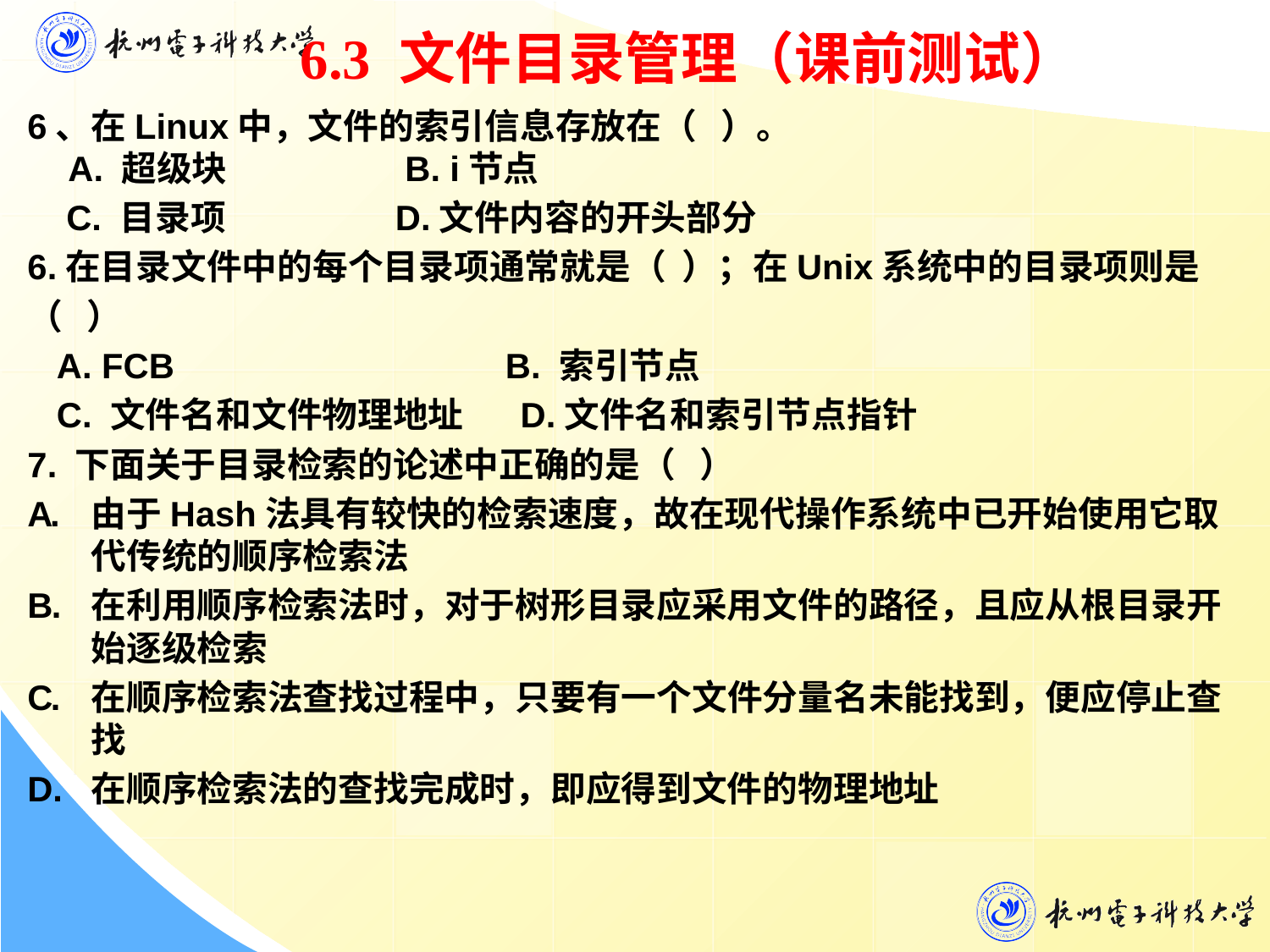

6.3 文件目录管理（课前测试）
6、在Linux中，文件的索引信息存放在（   ）。
    A. 超级块                     B. i节点
    C. 目录项                    D.文件内容的开头部分
6.在目录文件中的每个目录项通常就是（  ）；在Unix系统中的目录项则是
（   ）
   A. FCB                                  B. 索引节点
   C. 文件名和文件物理地址      D.文件名和索引节点指针
7. 下面关于目录检索的论述中正确的是（   ）
由于Hash法具有较快的检索速度，故在现代操作系统中已开始使用它取代传统的顺序检索法
在利用顺序检索法时，对于树形目录应采用文件的路径，且应从根目录开始逐级检索
在顺序检索法查找过程中，只要有一个文件分量名未能找到，便应停止查找
在顺序检索法的查找完成时，即应得到文件的物理地址